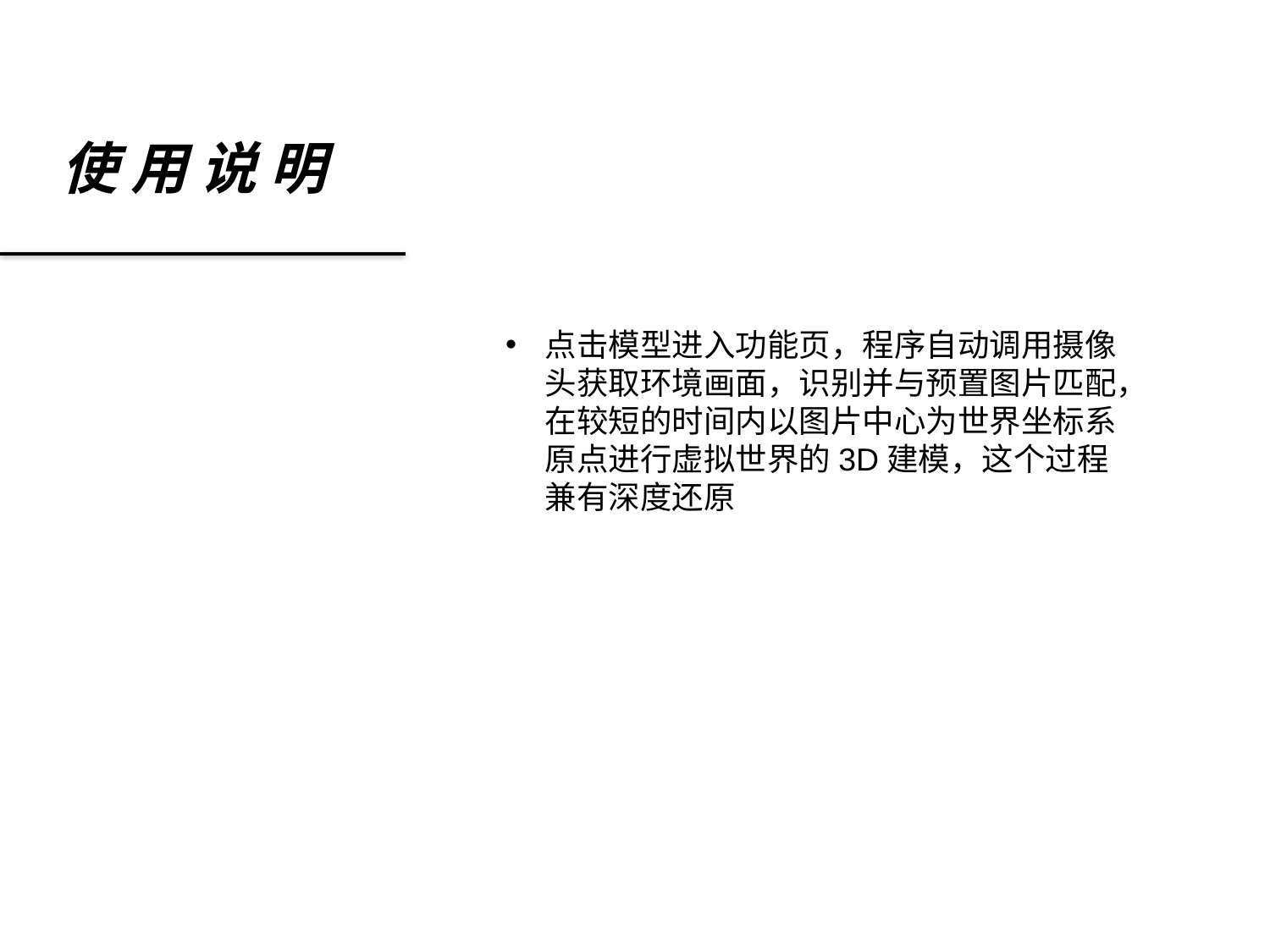

使 用 说 明

点击模型进入功能页，程序自动调用摄像头获取环境画面，识别并与预置图片匹配，在较短的时间内以图片中心为世界坐标系原点进行虚拟世界的3D建模，这个过程兼有深度还原